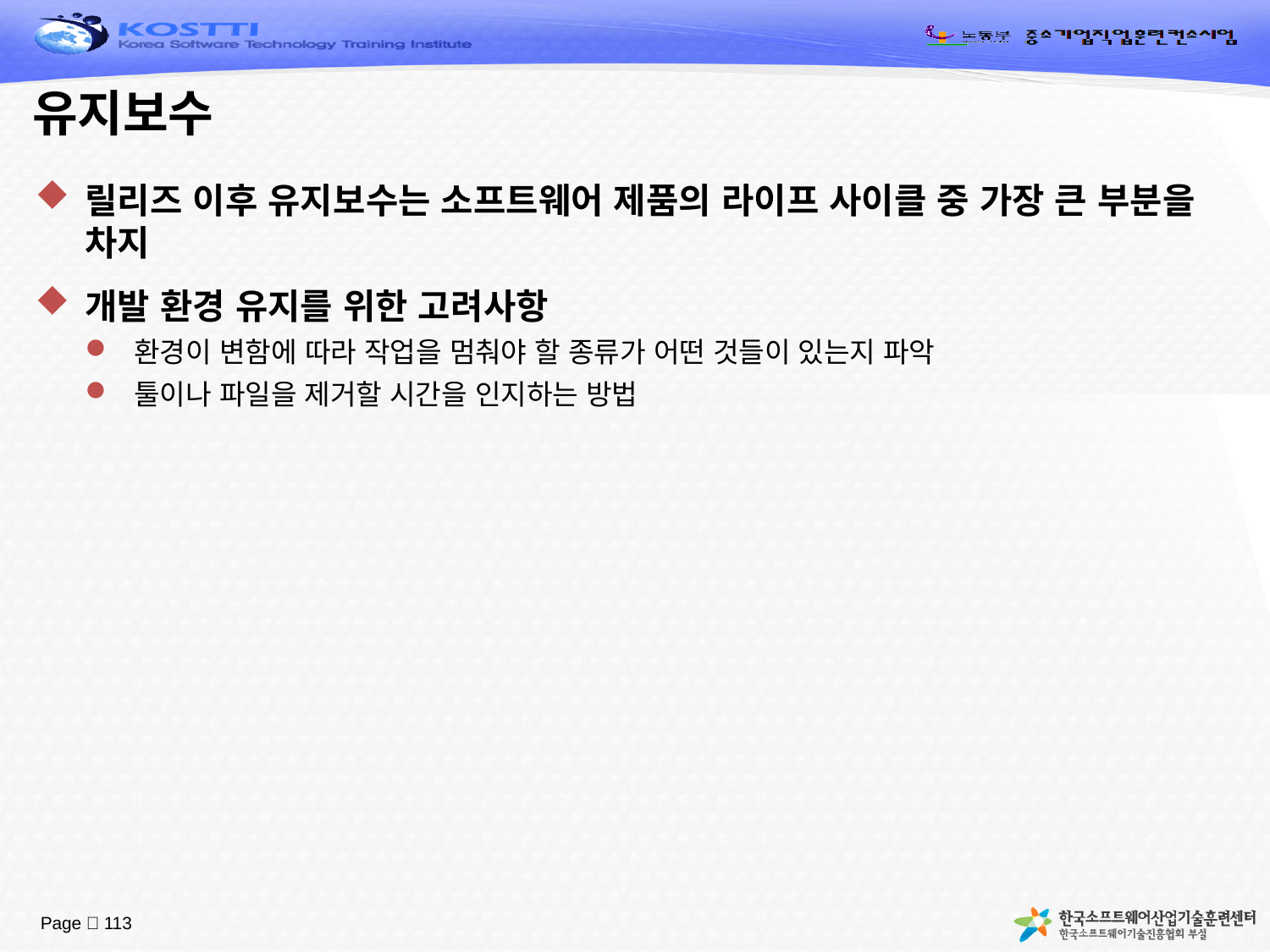

# 유지보수
릴리즈 이후 유지보수는 소프트웨어 제품의 라이프 사이클 중 가장 큰 부분을 차지
개발 환경 유지를 위한 고려사항
환경이 변함에 따라 작업을 멈춰야 할 종류가 어떤 것들이 있는지 파악
툴이나 파일을 제거할 시간을 인지하는 방법